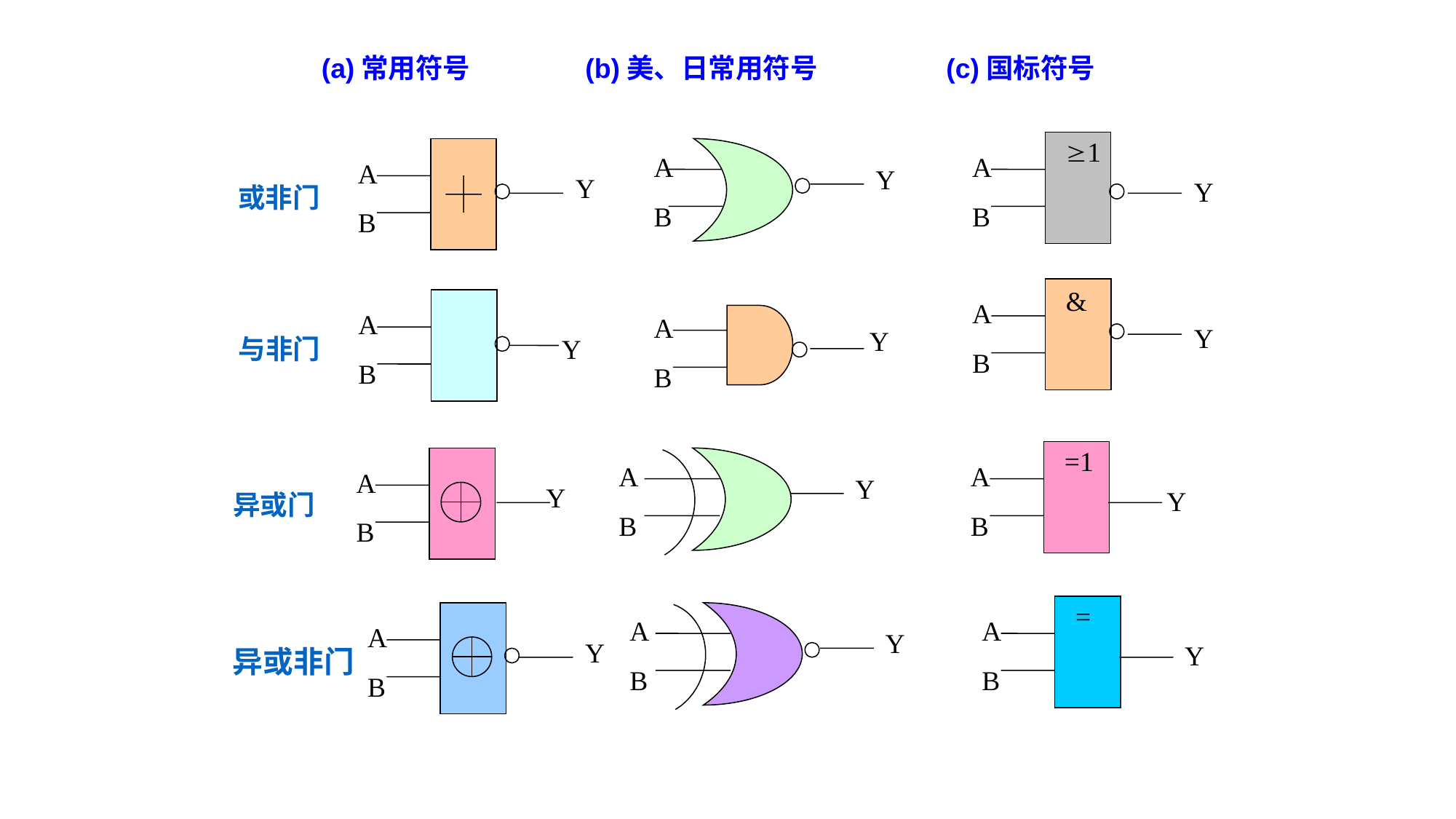

(a)常用符号
(b)美、日常用符号
(c)国标符号
≥1

A
A
A
Y
Y
Y

或非门

B
B

B

&

A
A
A

Y
Y

与非门

Y

B

B

B

=1

A
A

A
Y
Y
Y

异或门

B
B
B

=

A
A

A
Y
Y
Y

异或非门

B
B
B